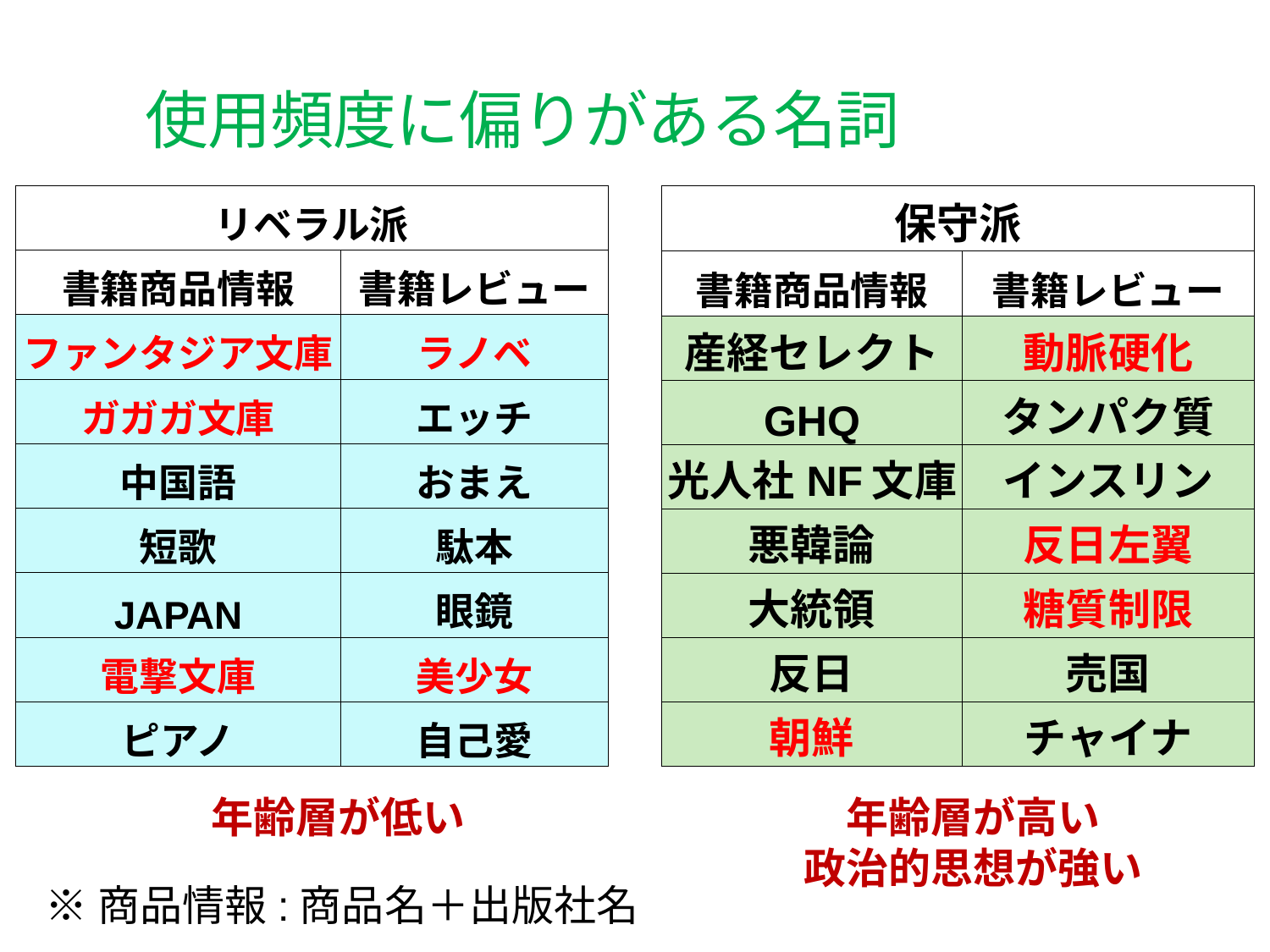

使用頻度に偏りがある名詞
| リベラル派 |  |
| --- | --- |
| 書籍商品情報 | 書籍レビュー |
| ファンタジア文庫 | ラノベ |
| ガガガ文庫 | エッチ |
| 中国語 | おまえ |
| 短歌 | 駄本 |
| JAPAN | 眼鏡 |
| 電撃文庫 | 美少女 |
| ピアノ | 自己愛 |
| 保守派 |  |
| --- | --- |
| 書籍商品情報 | 書籍レビュー |
| 産経セレクト | 動脈硬化 |
| GHQ | タンパク質 |
| 光人社NF文庫 | インスリン |
| 悪韓論 | 反日左翼 |
| 大統領 | 糖質制限 |
| 反日 | 売国 |
| 朝鮮 | チャイナ |
年齢層が低い
年齢層が高い
政治的思想が強い

※商品情報:商品名＋出版社名